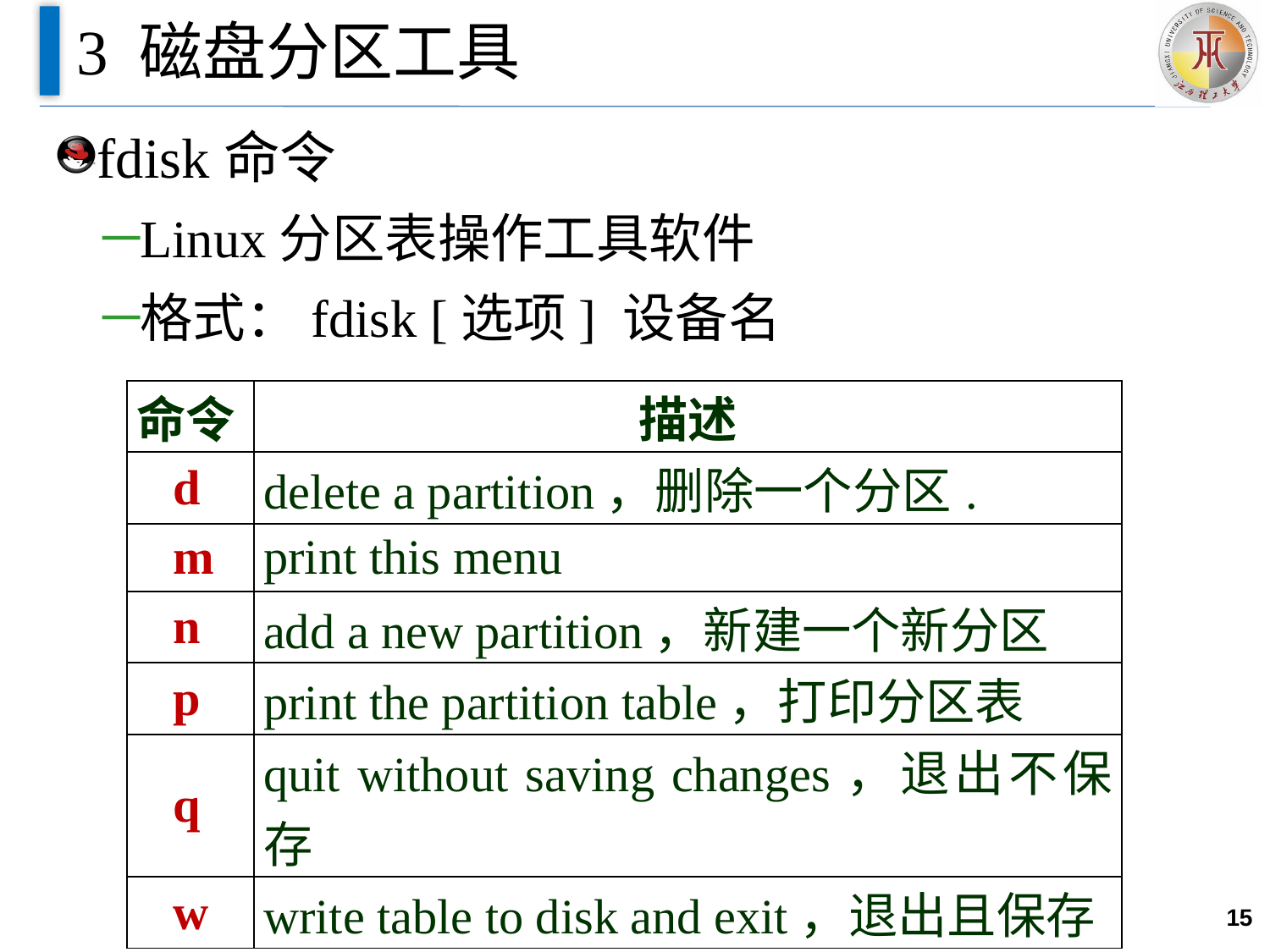

# 3 磁盘分区工具
fdisk命令
Linux分区表操作工具软件
格式：fdisk [选项] 设备名
| 命令 | 描述 |
| --- | --- |
| d | delete a partition，删除一个分区. |
| m | print this menu |
| n | add a new partition，新建一个新分区 |
| p | print the partition table，打印分区表 |
| q | quit without saving changes，退出不保存 |
| w | write table to disk and exit，退出且保存 |
15